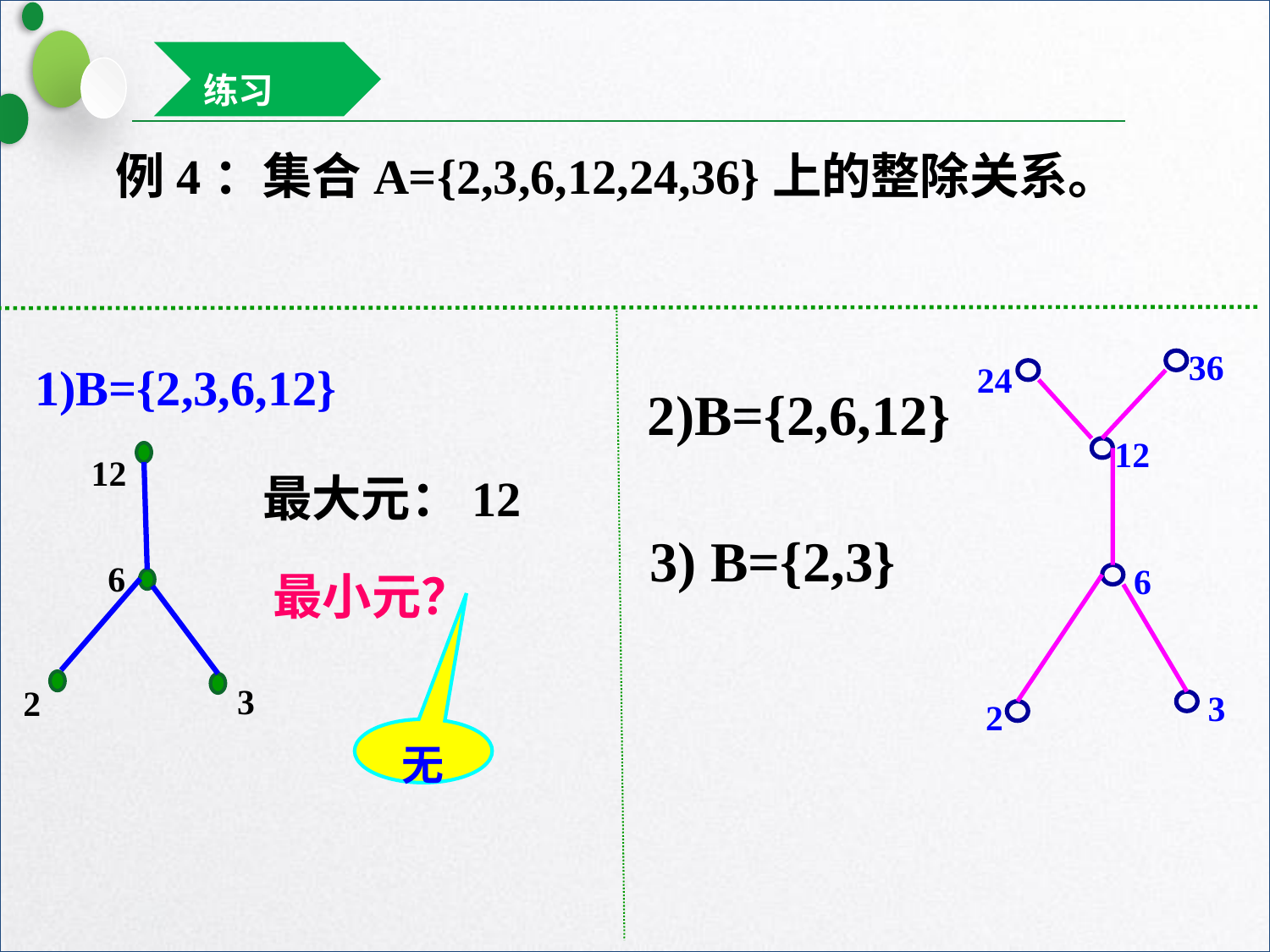

练习
例4：集合A={2,3,6,12,24,36}上的整除关系。
36
24

12

6

3
2

1)B={2,3,6,12}
2)B={2,6,12}
12

6

3
2

最大元：12
3) B={2,3}
最小元？
无